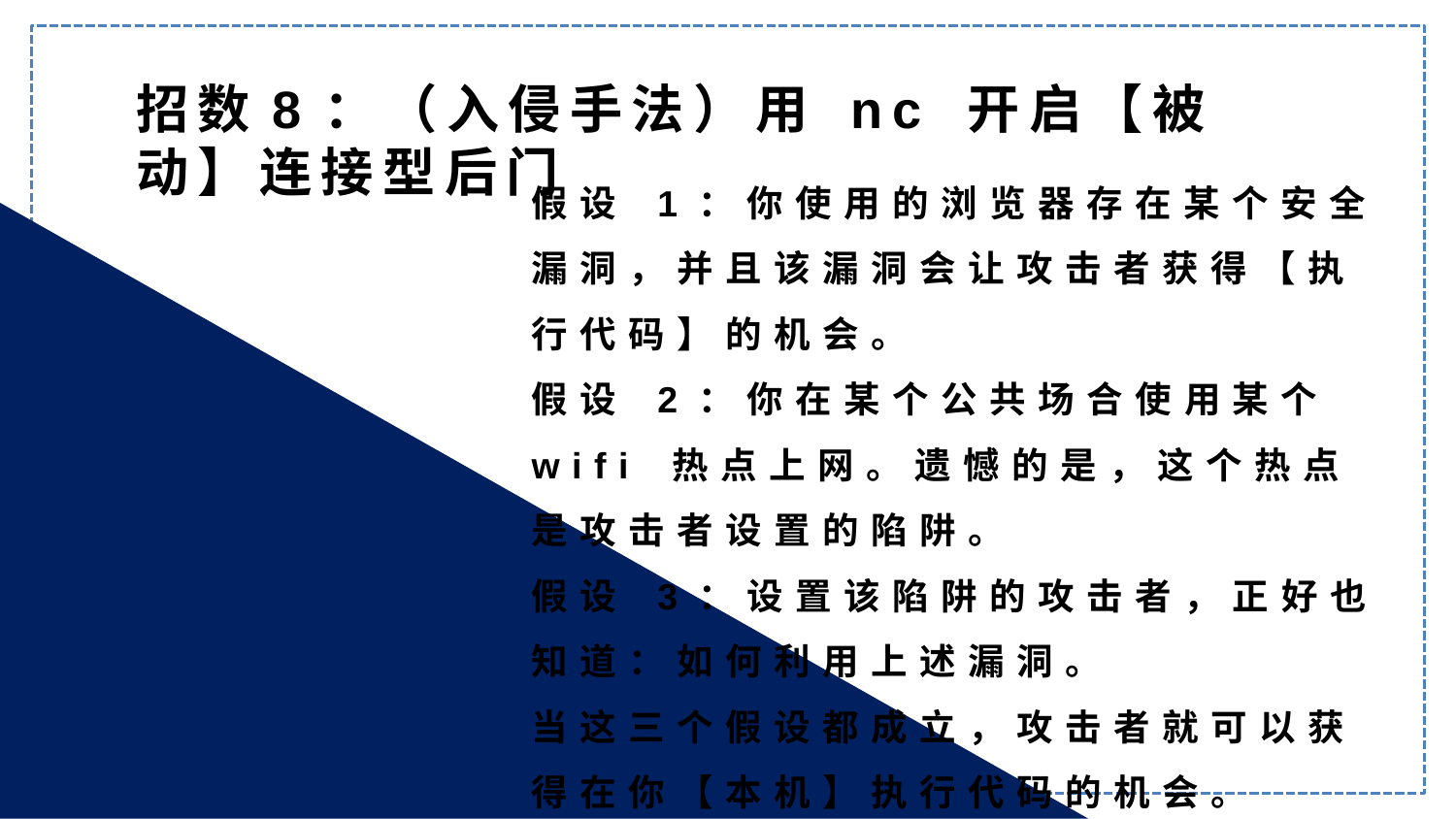

招数8：（入侵手法）用 nc 开启【被动】连接型后门
假设 1：你使用的浏览器存在某个安全漏洞，并且该漏洞会让攻击者获得【执行代码】的机会。
假设 2：你在某个公共场合使用某个 wifi 热点上网。遗憾的是，这个热点是攻击者设置的陷阱。
假设 3：设置该陷阱的攻击者，正好也知道：如何利用上述漏洞。
当这三个假设都成立，攻击者就可以获得在你【本机】执行代码的机会。